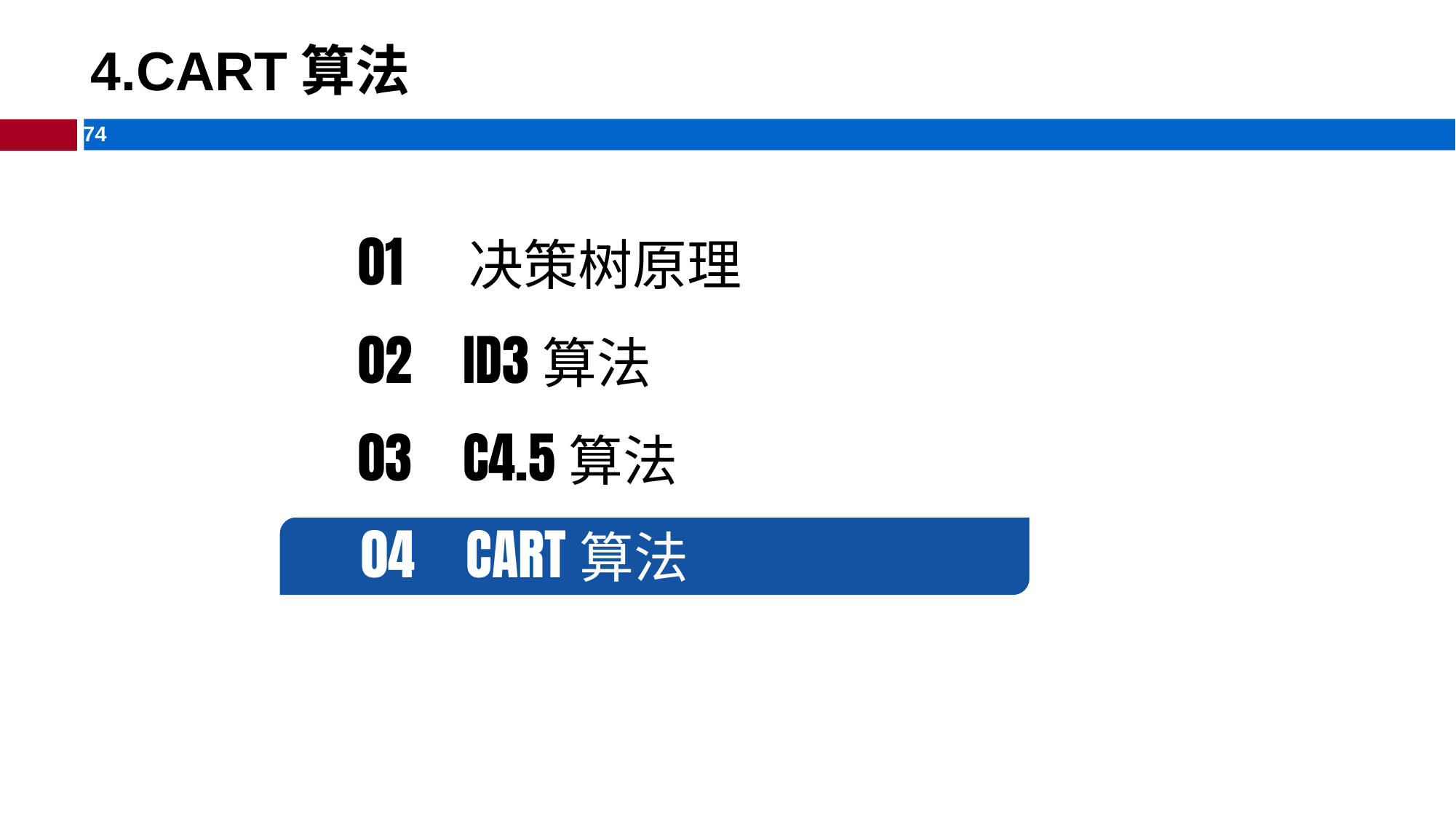

# 4.CART算法
01    决策树原理
02    ID3算法
03    C4.5算法

04    CART算法